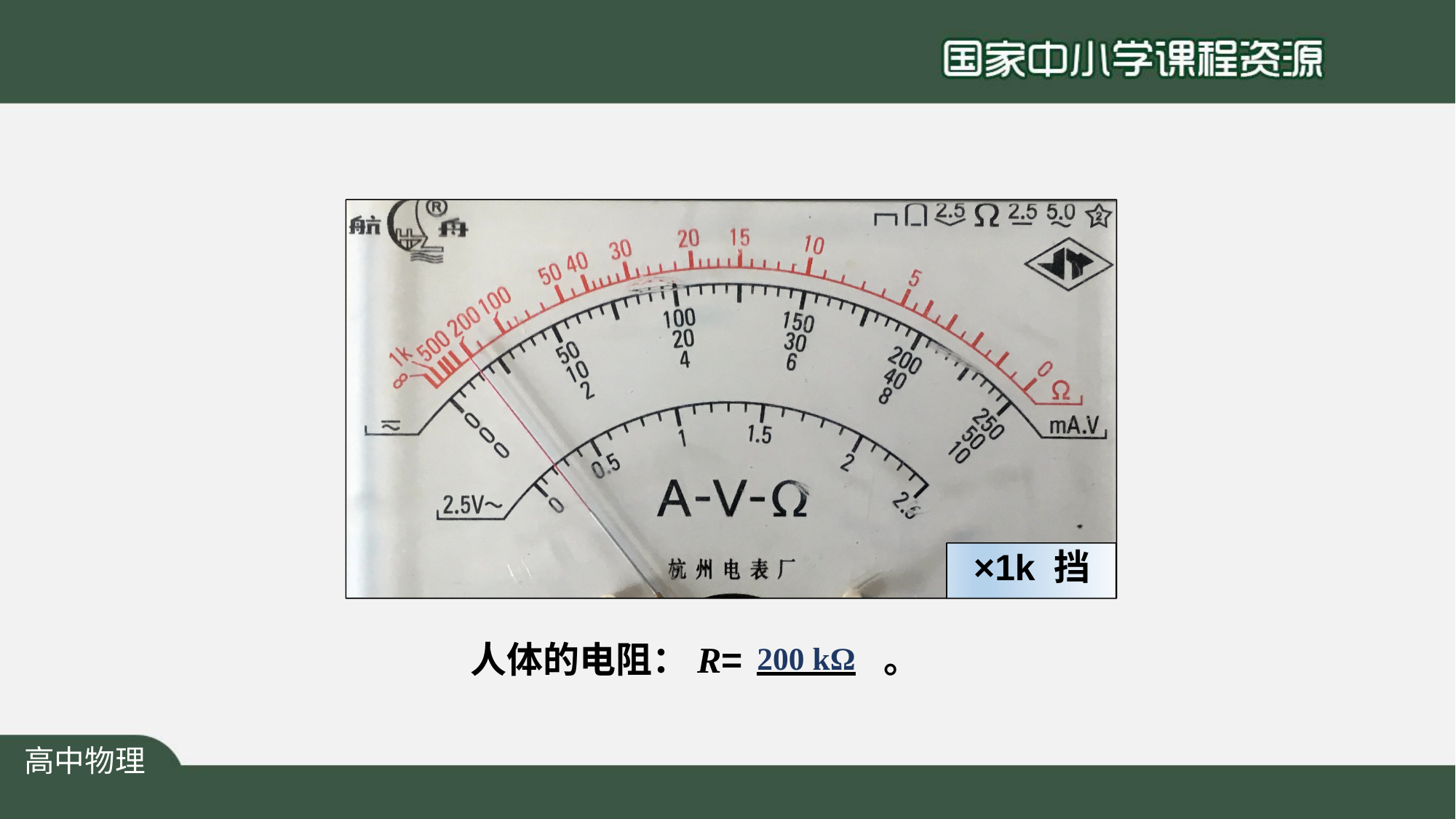

×1k 挡
人体的电阻：R=	200 kΩ 。

高中物理